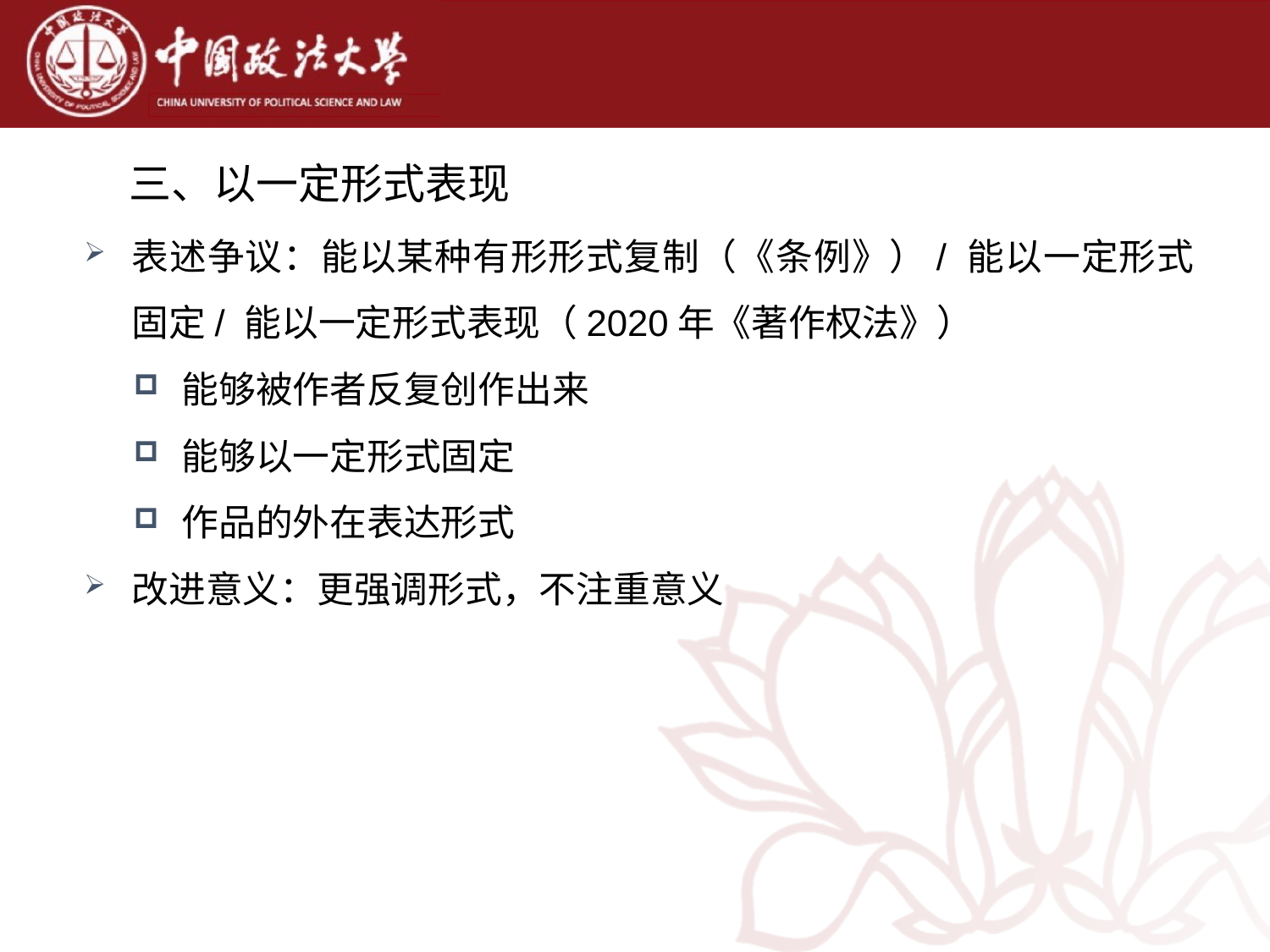

# 三、以一定形式表现

表述争议：能以某种有形形式复制（《条例》）/ 能以一定形式固定/ 能以一定形式表现（2020年《著作权法》）
能够被作者反复创作出来
能够以一定形式固定
作品的外在表达形式
改进意义：更强调形式，不注重意义